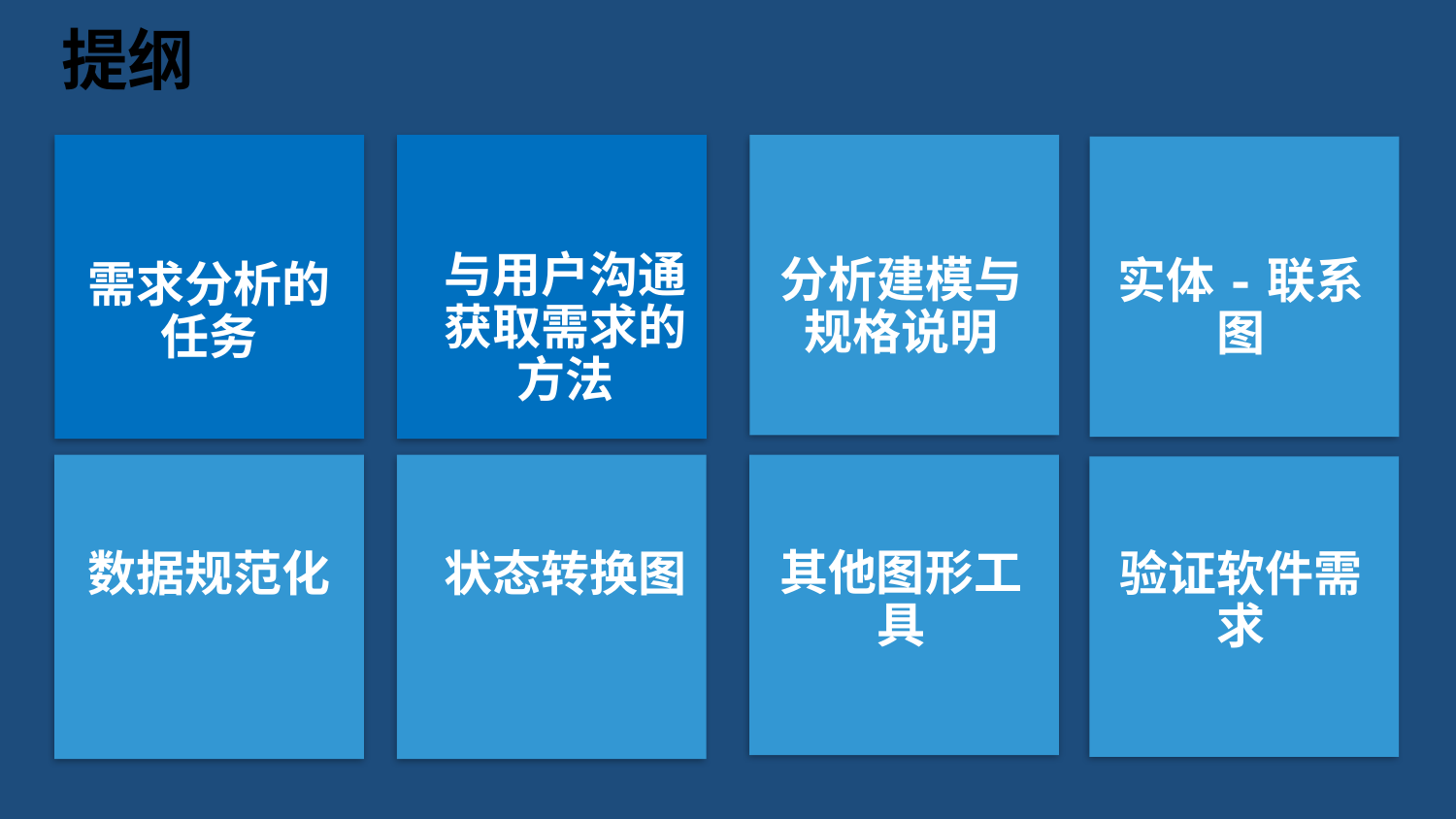

# 提纲

需求分析的任务

与用户沟通获取需求的方法

分析建模与规格说明

实体-联系图

数据规范化

状态转换图

其他图形工具

验证软件需求